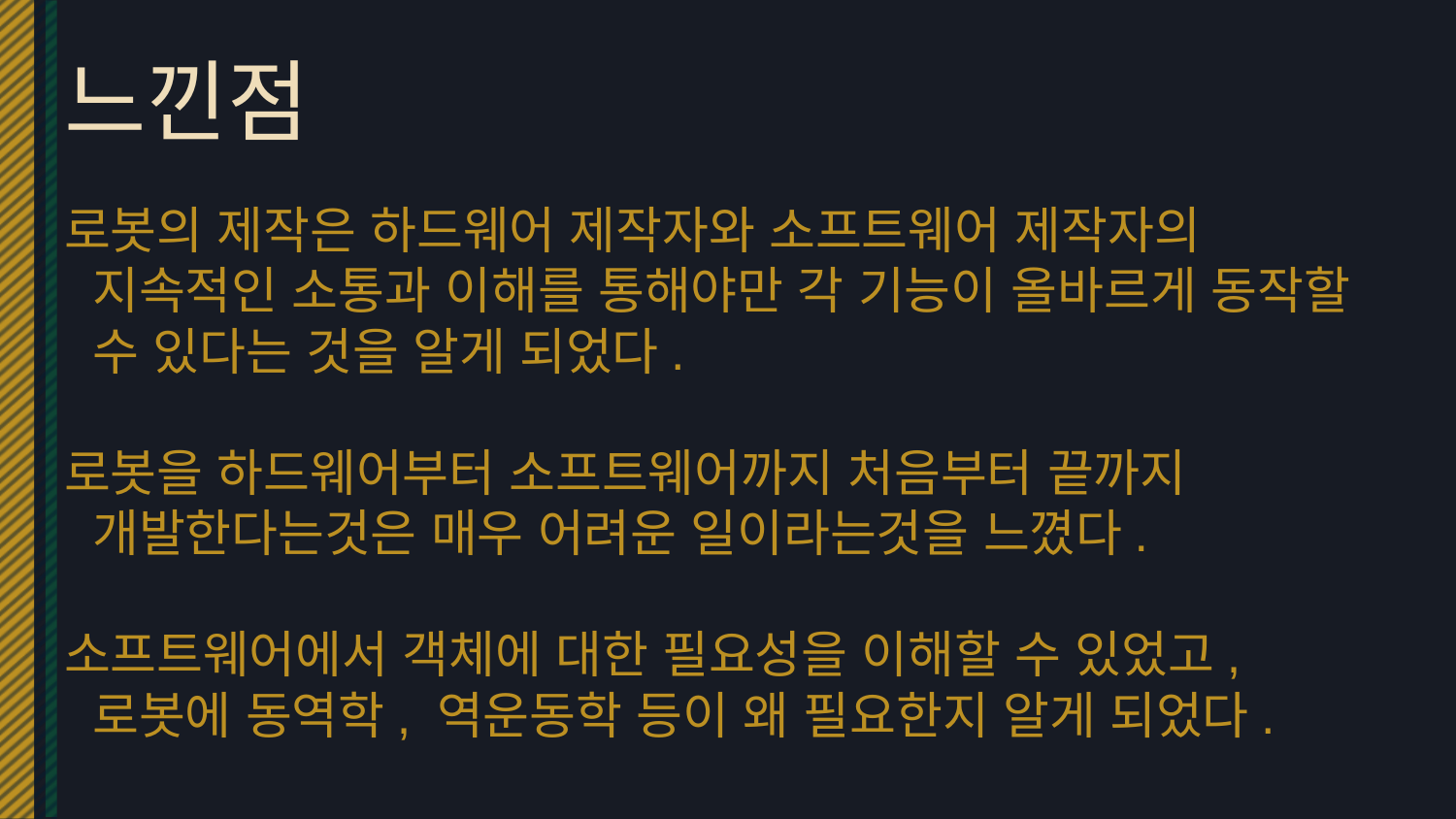

# 느낀점
로봇의 제작은 하드웨어 제작자와 소프트웨어 제작자의 지속적인 소통과 이해를 통해야만 각 기능이 올바르게 동작할 수 있다는 것을 알게 되었다.

로봇을 하드웨어부터 소프트웨어까지 처음부터 끝까지 개발한다는것은 매우 어려운 일이라는것을 느꼈다.

소프트웨어에서 객체에 대한 필요성을 이해할 수 있었고, 로봇에 동역학, 역운동학 등이 왜 필요한지 알게 되었다.